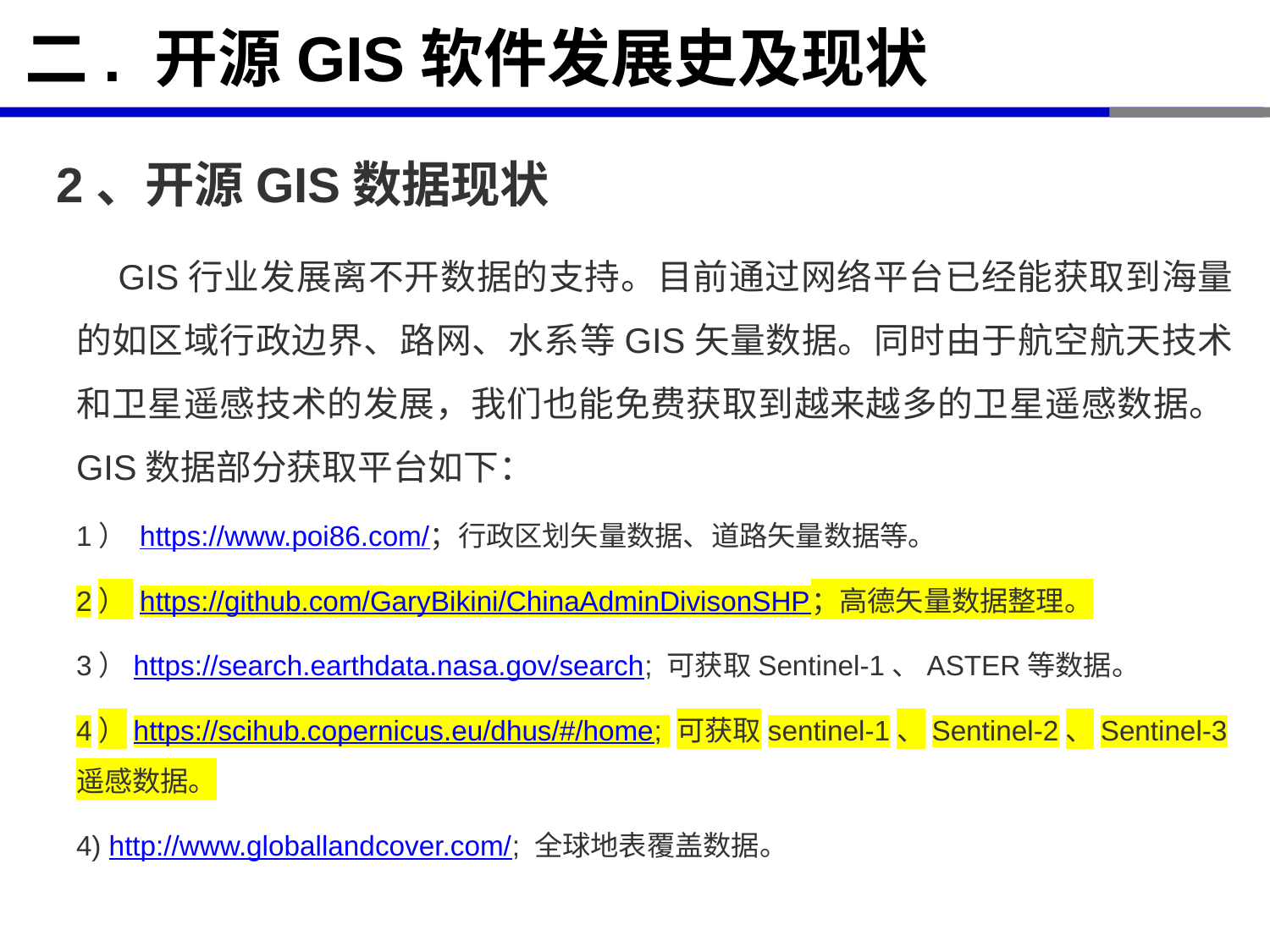

# 二. 开源GIS软件发展史及现状
2、开源GIS数据现状
    GIS行业发展离不开数据的支持。目前通过网络平台已经能获取到海量的如区域行政边界、路网、水系等GIS矢量数据。同时由于航空航天技术和卫星遥感技术的发展，我们也能免费获取到越来越多的卫星遥感数据。GIS数据部分获取平台如下：
1） https://www.poi86.com/；行政区划矢量数据、道路矢量数据等。
2） https://github.com/GaryBikini/ChinaAdminDivisonSHP；高德矢量数据整理。
3）https://search.earthdata.nasa.gov/search; 可获取Sentinel-1、ASTER等数据。
4）https://scihub.copernicus.eu/dhus/#/home; 可获取sentinel-1、Sentinel-2、Sentinel-3遥感数据。
4) http://www.globallandcover.com/; 全球地表覆盖数据。